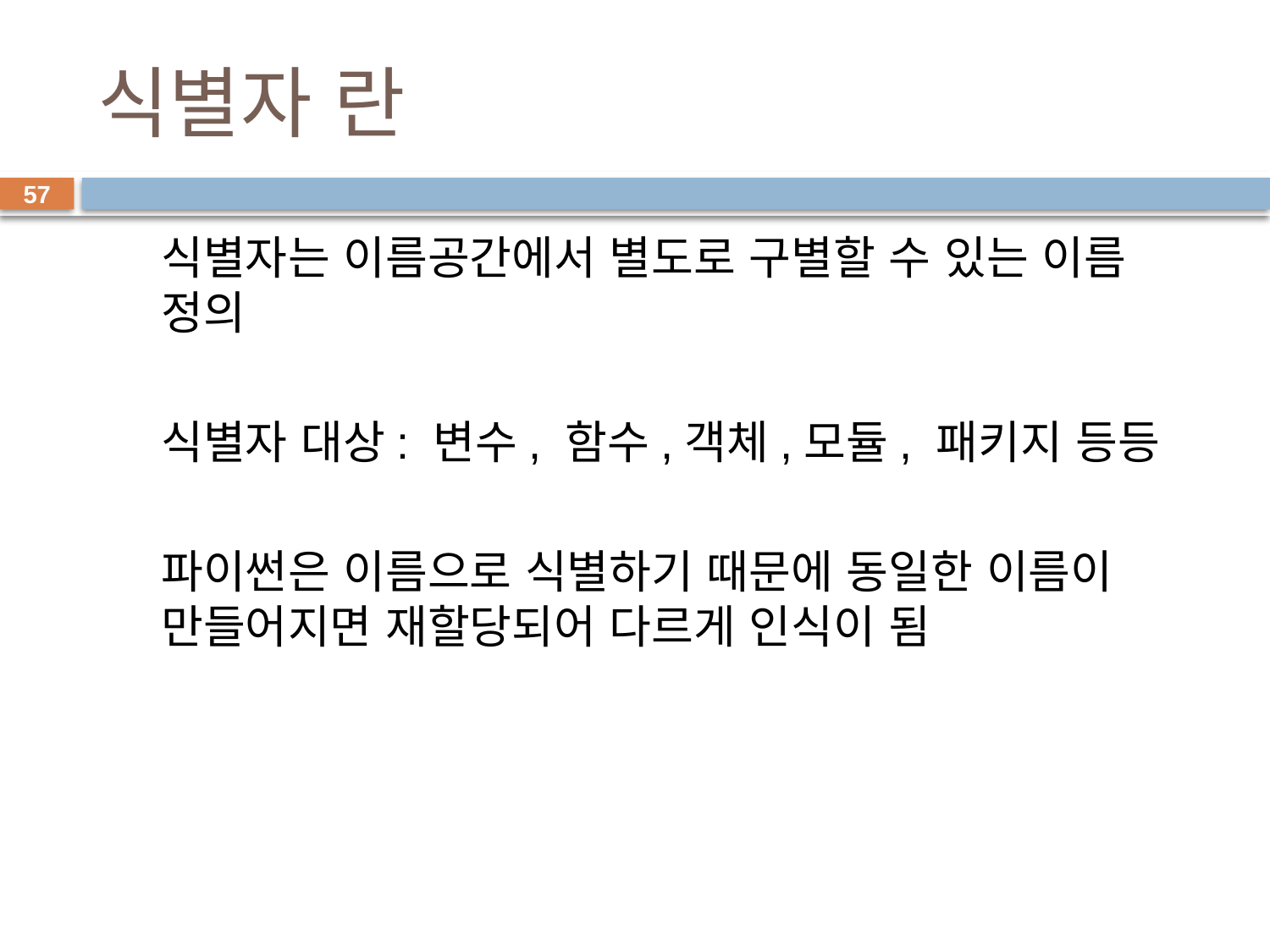

# 식별자 란
57
식별자는 이름공간에서 별도로 구별할 수 있는 이름 정의

식별자 대상: 변수, 함수,객체,모듈, 패키지 등등

파이썬은 이름으로 식별하기 때문에 동일한 이름이 만들어지면 재할당되어 다르게 인식이 됨